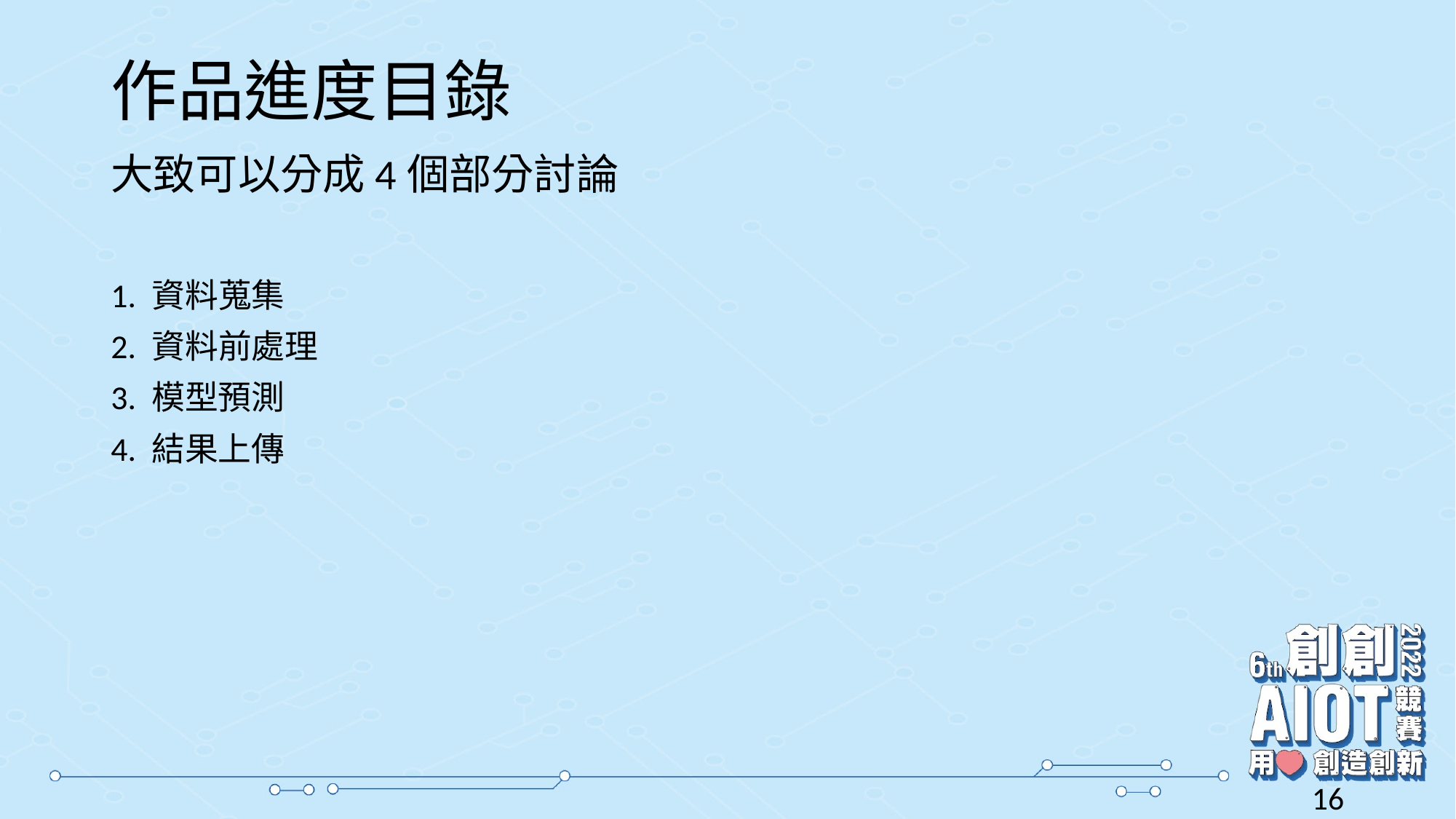

# 作品進度目錄
大致可以分成4個部分討論

1. 資料蒐集
2. 資料前處理
3. 模型預測
4. 結果上傳
16